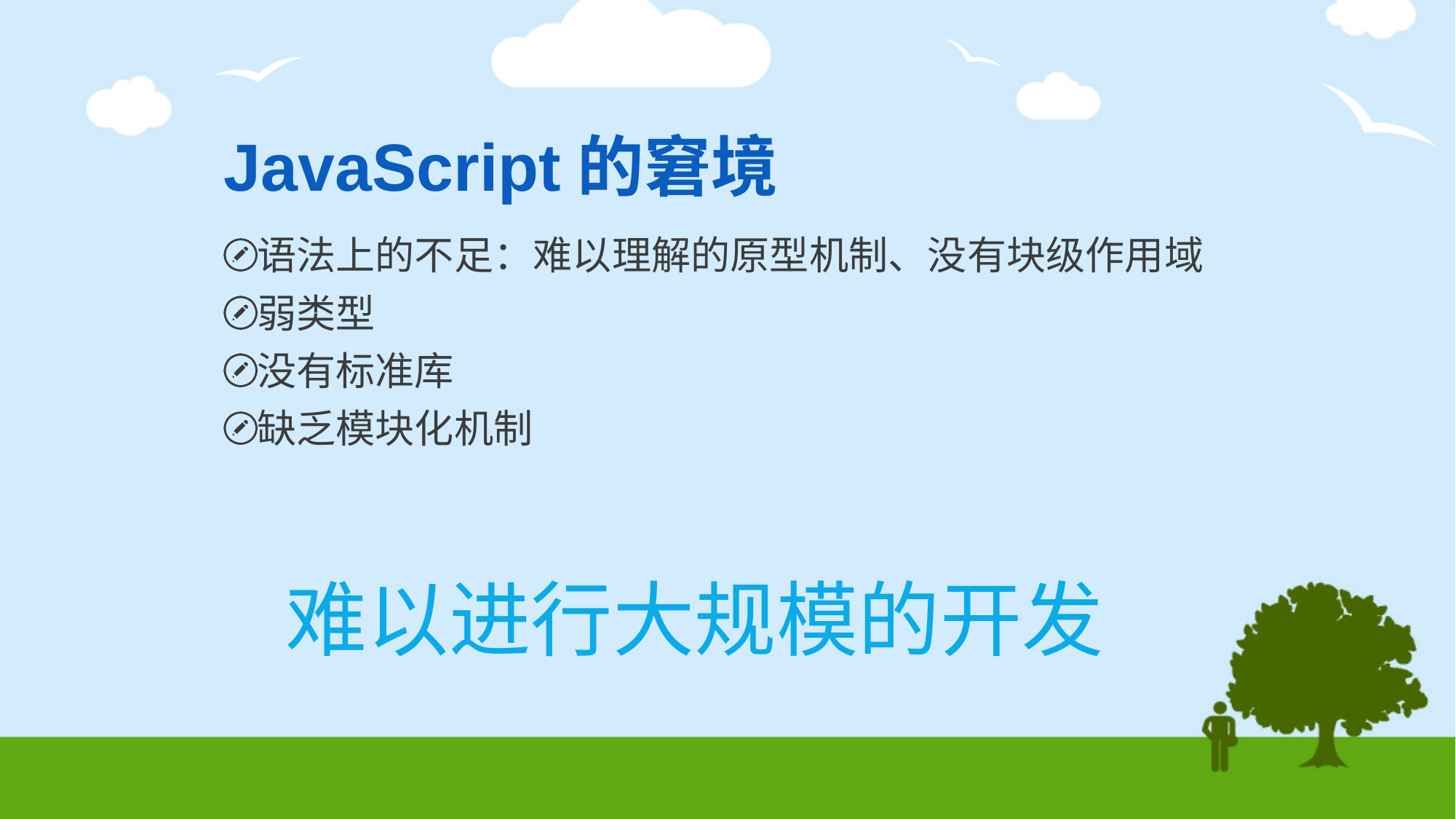

# JavaScript的窘境
语法上的不足：难以理解的原型机制、没有块级作用域
弱类型
没有标准库
缺乏模块化机制

难以进行大规模的开发